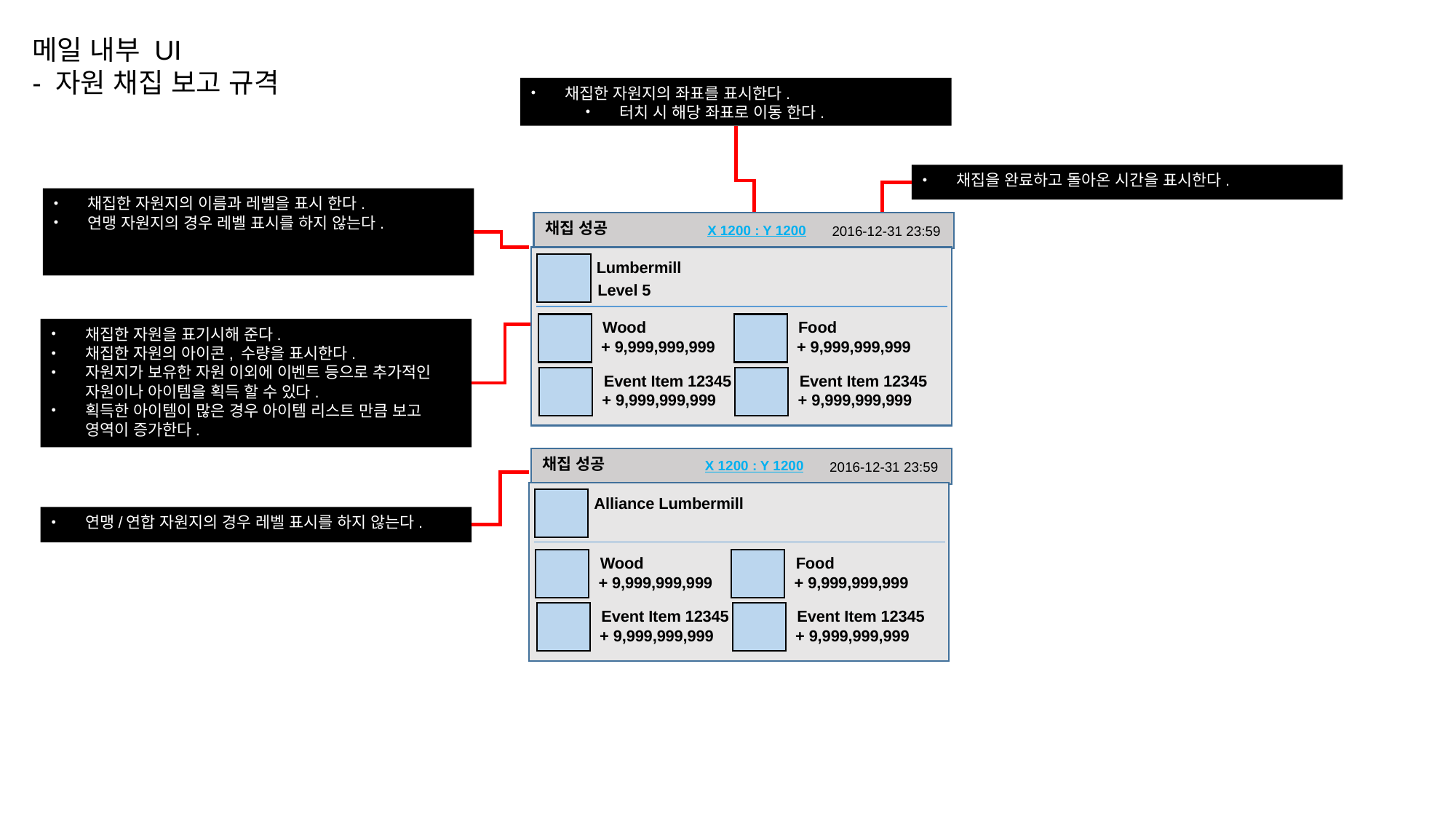

메일 내부 UI
- 자원 채집 보고 규격
채집한 자원지의 좌표를 표시한다.
터치 시 해당 좌표로 이동 한다.
채집을 완료하고 돌아온 시간을 표시한다.
채집한 자원지의 이름과 레벨을 표시 한다.
연맹 자원지의 경우 레벨 표시를 하지 않는다.

채집 성공
X 1200 : Y 1200
2016-12-31 23:59

Lumbermill

Level 5
Wood
Food

+ 9,999,999,999
+ 9,999,999,999
Event Item 12345
Event Item 12345

+ 9,999,999,999
+ 9,999,999,999
채집한 자원을 표기시해 준다.
채집한 자원의 아이콘, 수량을 표시한다.
자원지가 보유한 자원 이외에 이벤트 등으로 추가적인 자원이나 아이템을 획득 할 수 있다.
획득한 아이템이 많은 경우 아이템 리스트 만큼 보고 영역이 증가한다.

채집 성공
X 1200 : Y 1200
2016-12-31 23:59

Alliance Lumbermill

연맹/연합 자원지의 경우 레벨 표시를 하지 않는다.
Wood
Food

+ 9,999,999,999
+ 9,999,999,999
Event Item 12345
Event Item 12345

+ 9,999,999,999
+ 9,999,999,999